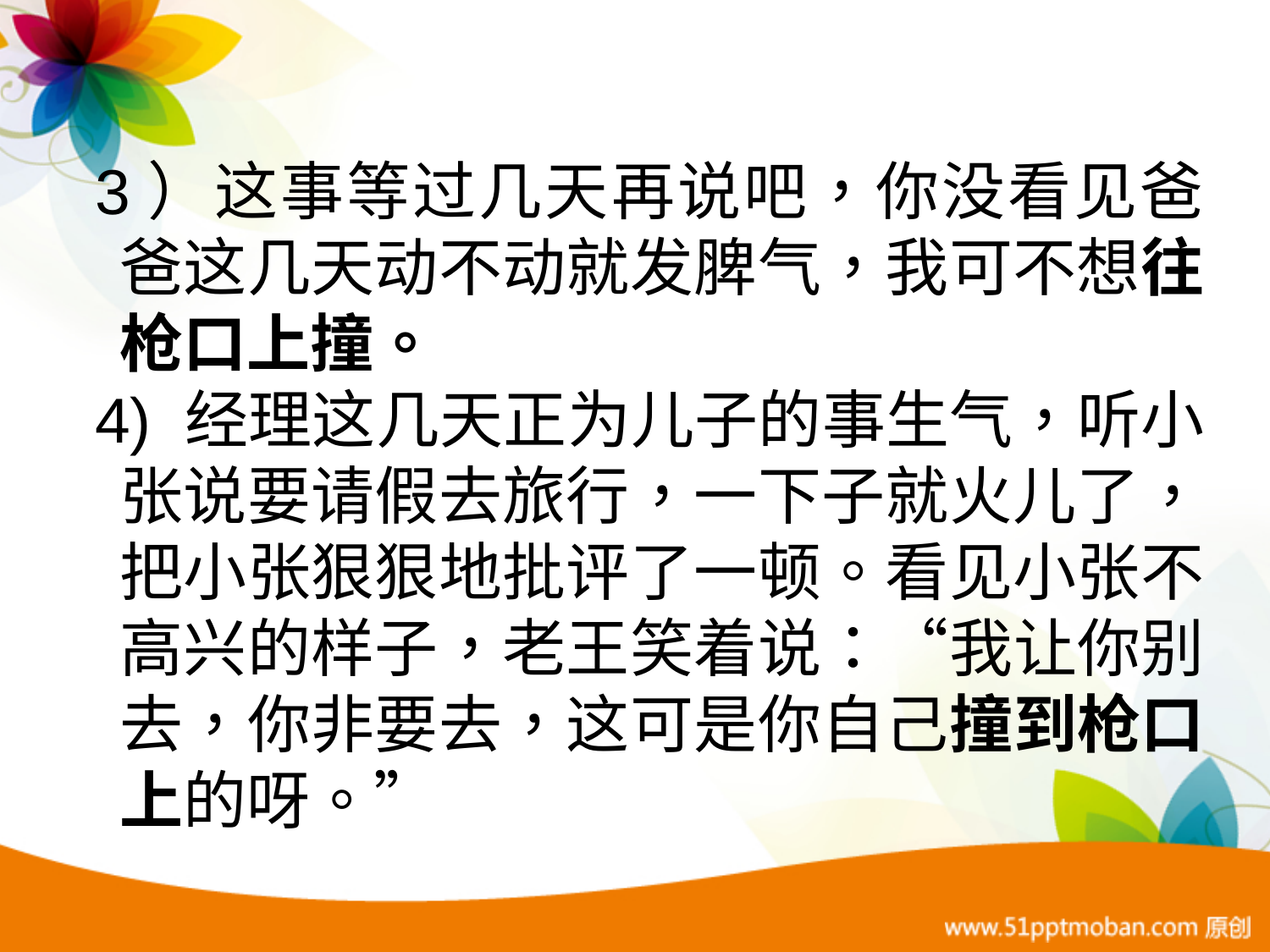

3）这事等过几天再说吧，你没看见爸爸这几天动不动就发脾气，我可不想往枪口上撞。
4) 经理这几天正为儿子的事生气，听小张说要请假去旅行，一下子就火儿了，把小张狠狠地批评了一顿。看见小张不高兴的样子，老王笑着说：“我让你别去，你非要去，这可是你自己撞到枪口上的呀。”